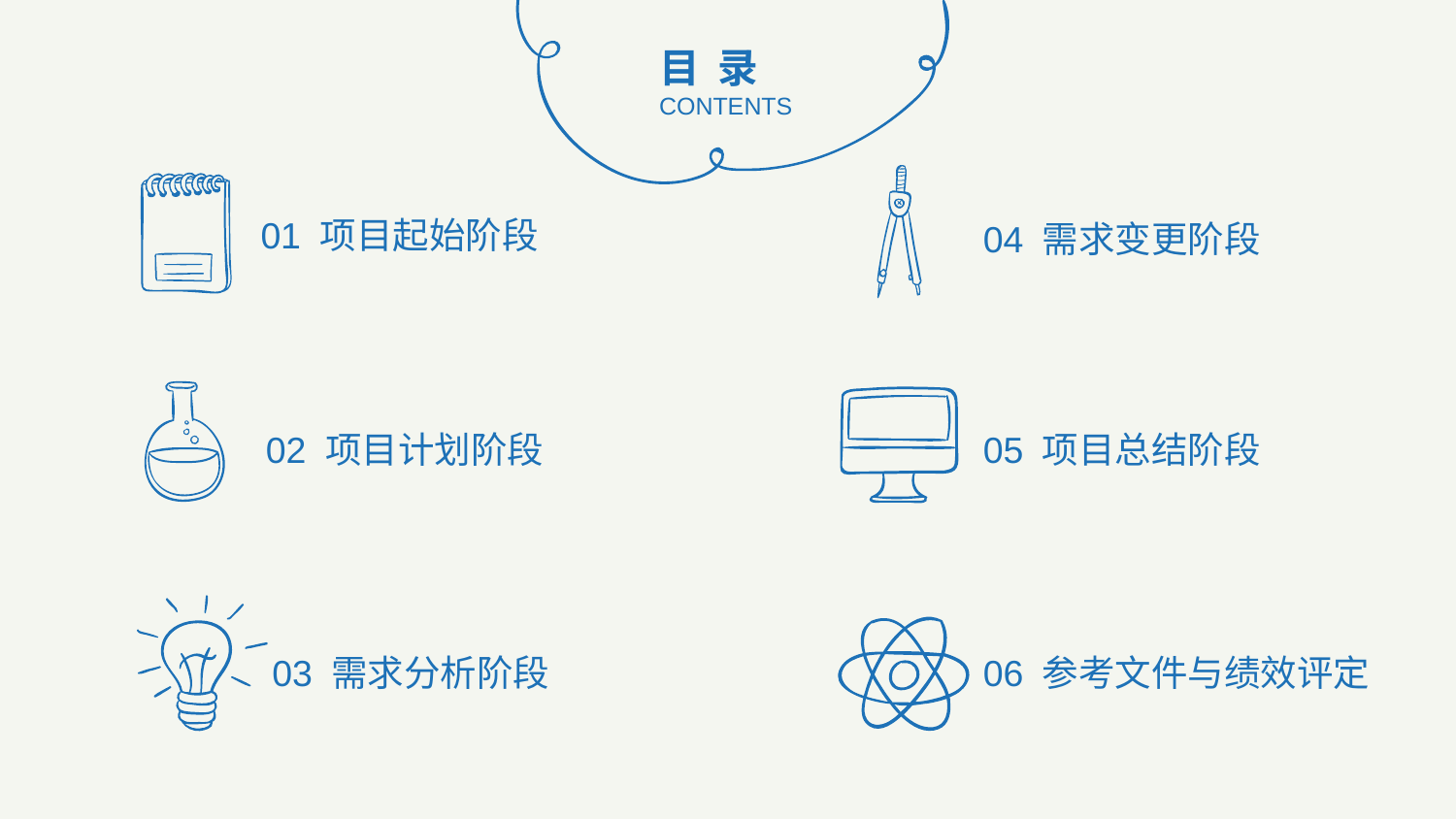

目  录
CONTENTS

01 项目起始阶段
04 需求变更阶段

02 项目计划阶段
05 项目总结阶段

03 需求分析阶段
06 参考文件与绩效评定